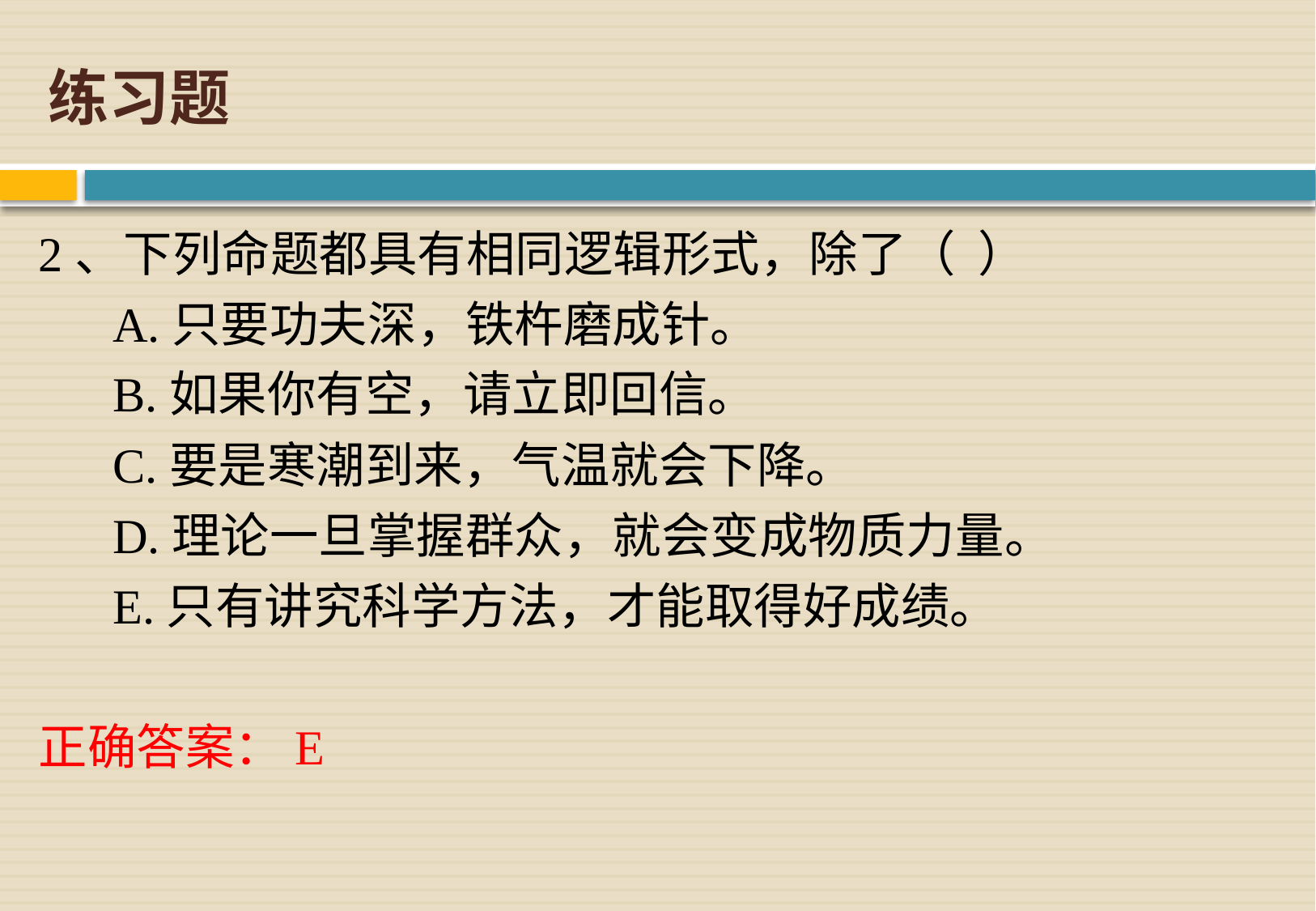

# 练习题
2、下列命题都具有相同逻辑形式，除了（  ）
      A.只要功夫深，铁杵磨成针。
      B.如果你有空，请立即回信。
      C.要是寒潮到来，气温就会下降。
      D.理论一旦掌握群众，就会变成物质力量。
      E.只有讲究科学方法，才能取得好成绩。

正确答案：E